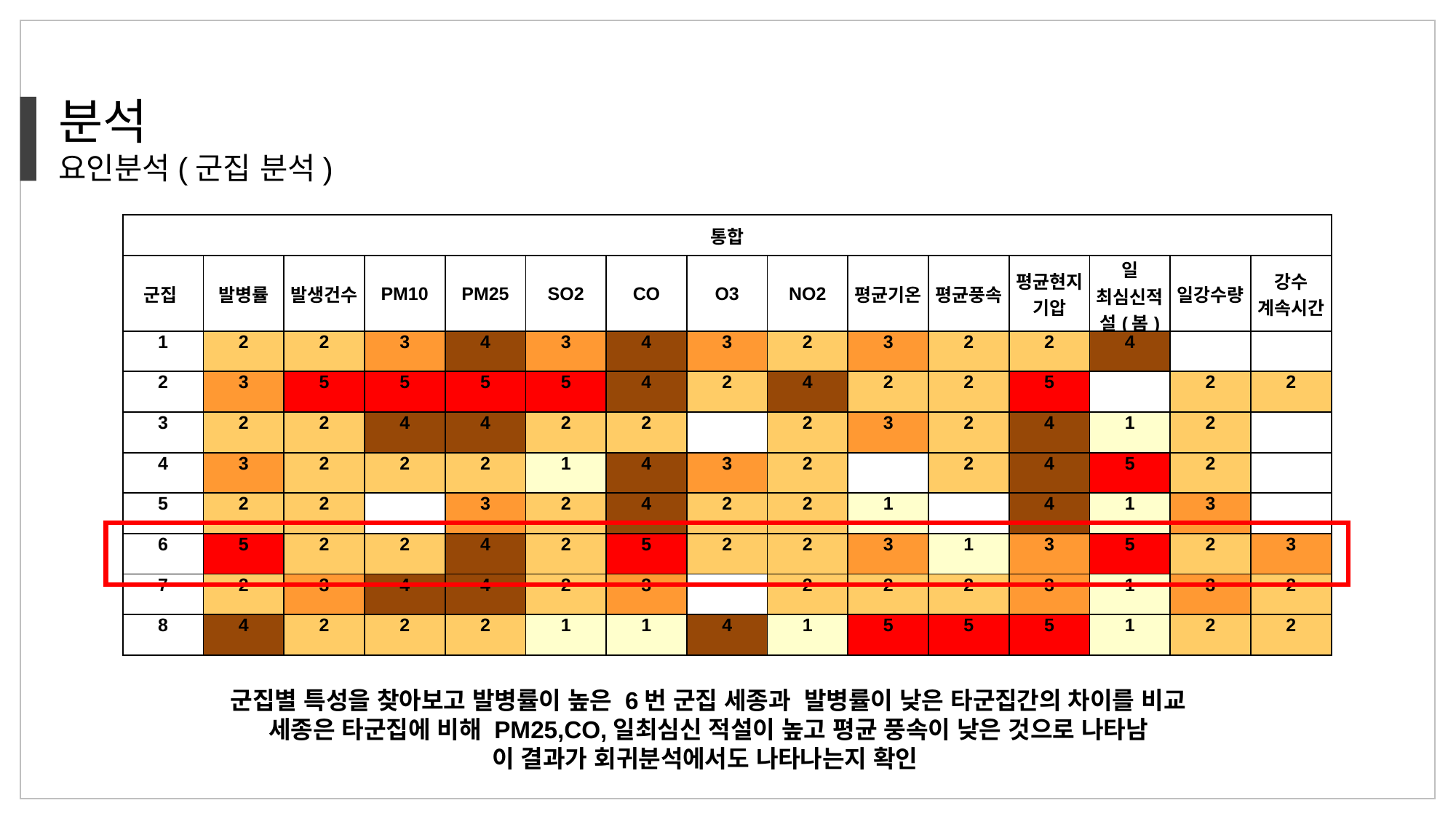

분석
요인분석(군집 분석)

| 통합 |  |  |  |  |  |  |  |  |  |  |  |  |  |  |
| --- | --- | --- | --- | --- | --- | --- | --- | --- | --- | --- | --- | --- | --- | --- |
| 군집 | 발병률 | 발생건수 | PM10 | PM25 | SO2 | CO | O3 | NO2 | 평균기온 | 평균풍속 | 평균현지기압 | 일 최심신적설(봄) | 일강수량 | 강수 계속시간 |
| 1 | 2 | 2 | 3 | 4 | 3 | 4 | 3 | 2 | 3 | 2 | 2 | 4 |  |  |
| 2 | 3 | 5 | 5 | 5 | 5 | 4 | 2 | 4 | 2 | 2 | 5 |  | 2 | 2 |
| 3 | 2 | 2 | 4 | 4 | 2 | 2 |  | 2 | 3 | 2 | 4 | 1 | 2 |  |
| 4 | 3 | 2 | 2 | 2 | 1 | 4 | 3 | 2 |  | 2 | 4 | 5 | 2 |  |
| 5 | 2 | 2 |  | 3 | 2 | 4 | 2 | 2 | 1 |  | 4 | 1 | 3 |  |
| 6 | 5 | 2 | 2 | 4 | 2 | 5 | 2 | 2 | 3 | 1 | 3 | 5 | 2 | 3 |
| 7 | 2 | 3 | 4 | 4 | 2 | 3 |  | 2 | 2 | 2 | 3 | 1 | 3 | 2 |
| 8 | 4 | 2 | 2 | 2 | 1 | 1 | 4 | 1 | 5 | 5 | 5 | 1 | 2 | 2 |

군집별 특성을 찾아보고 발병률이 높은 6번 군집 세종과  발병률이 낮은 타군집간의 차이를 비교
세종은 타군집에 비해 PM25,CO,일최심신 적설이 높고 평균 풍속이 낮은 것으로 나타남
이 결과가 회귀분석에서도 나타나는지 확인